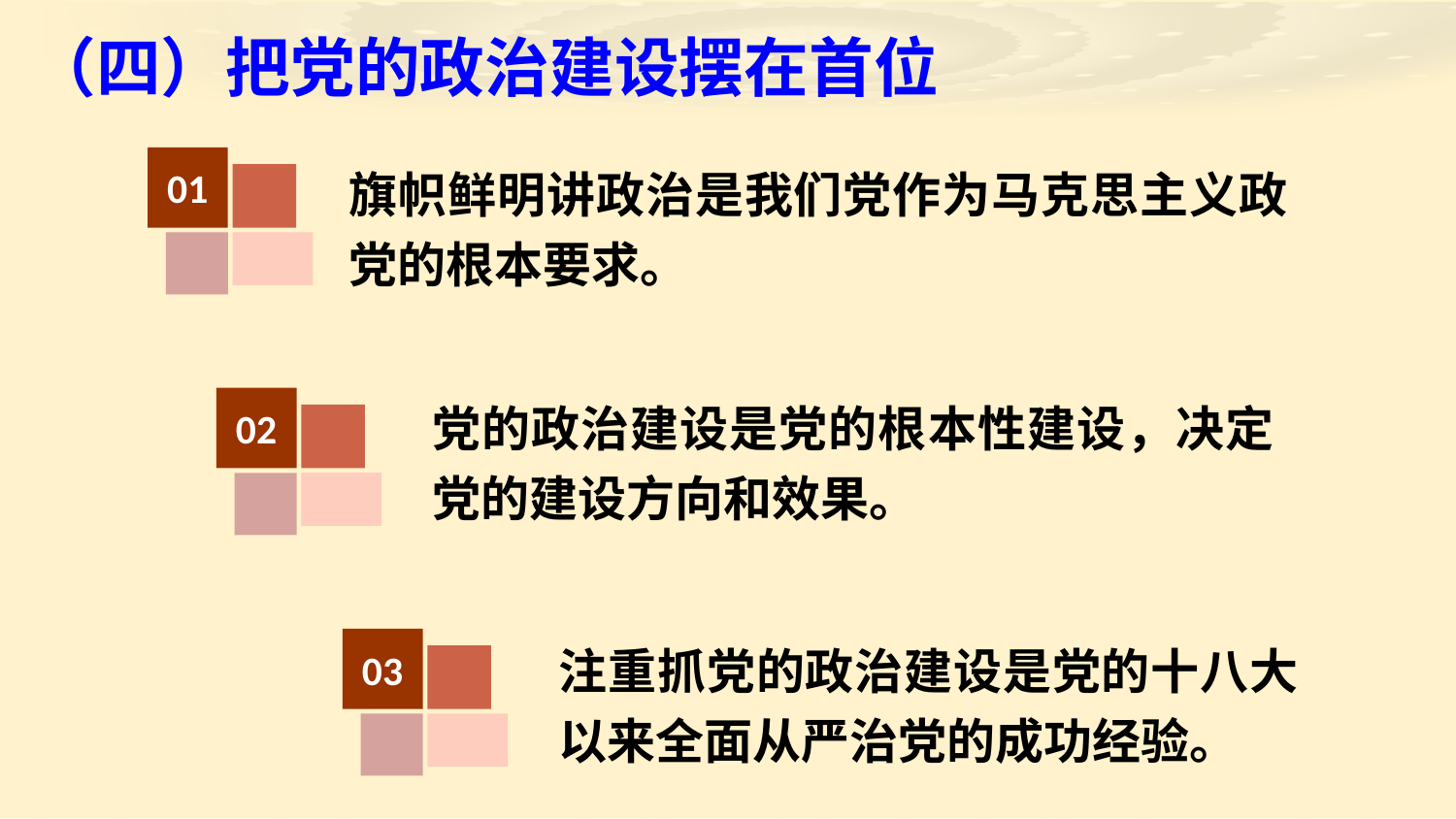

（四）把党的政治建设摆在首位
旗帜鲜明讲政治是我们党作为马克思主义政党的根本要求。
01

02

03

党的政治建设是党的根本性建设，决定党的建设方向和效果。
注重抓党的政治建设是党的十八大以来全面从严治党的成功经验。